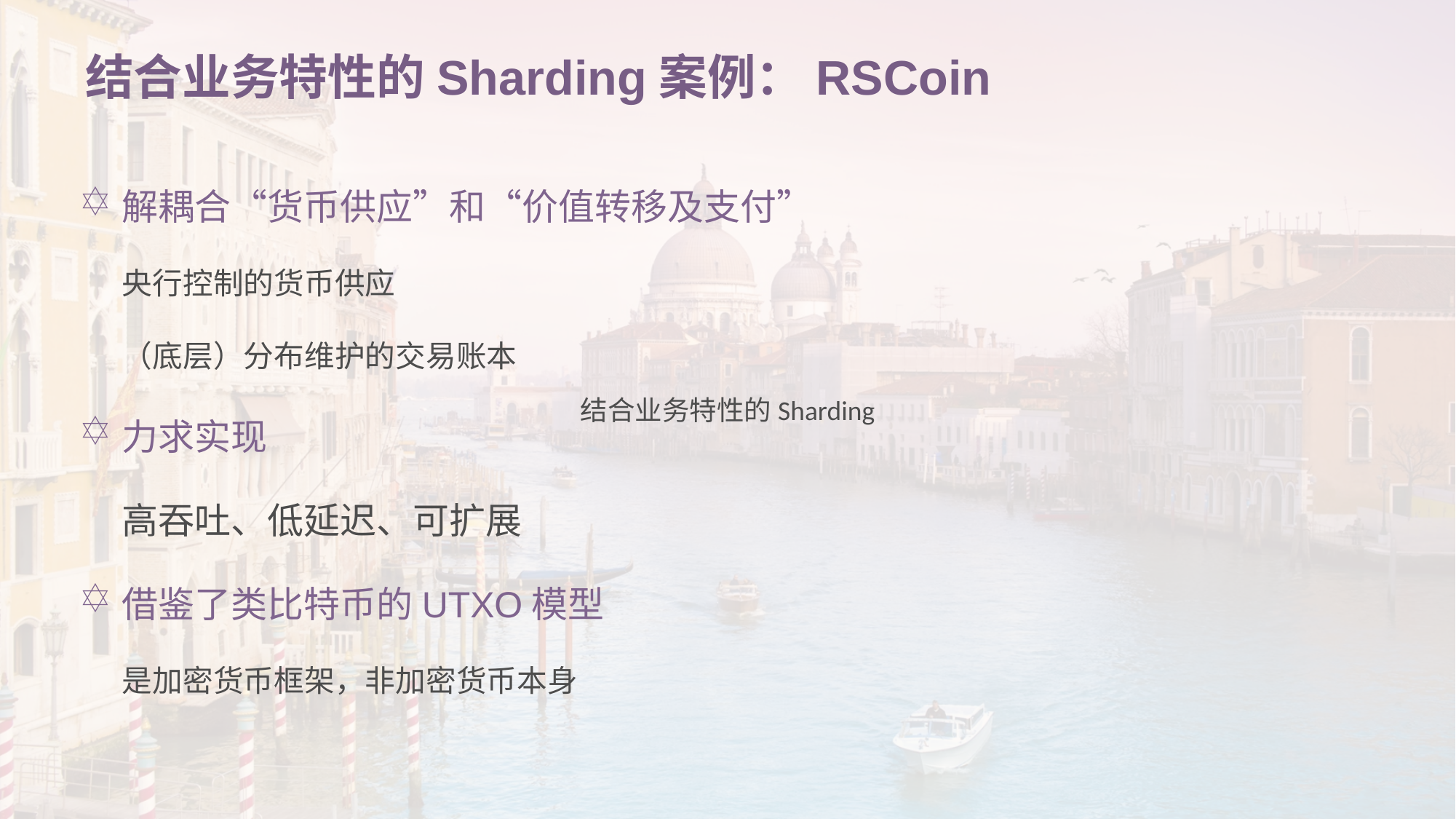

# 结合业务特性的Sharding案例：RSCoin
解耦合“货币供应”和“价值转移及支付”
央行控制的货币供应
（底层）分布维护的交易账本
力求实现
高吞吐、低延迟、可扩展
借鉴了类比特币的UTXO模型
是加密货币框架，非加密货币本身
结合业务特性的Sharding